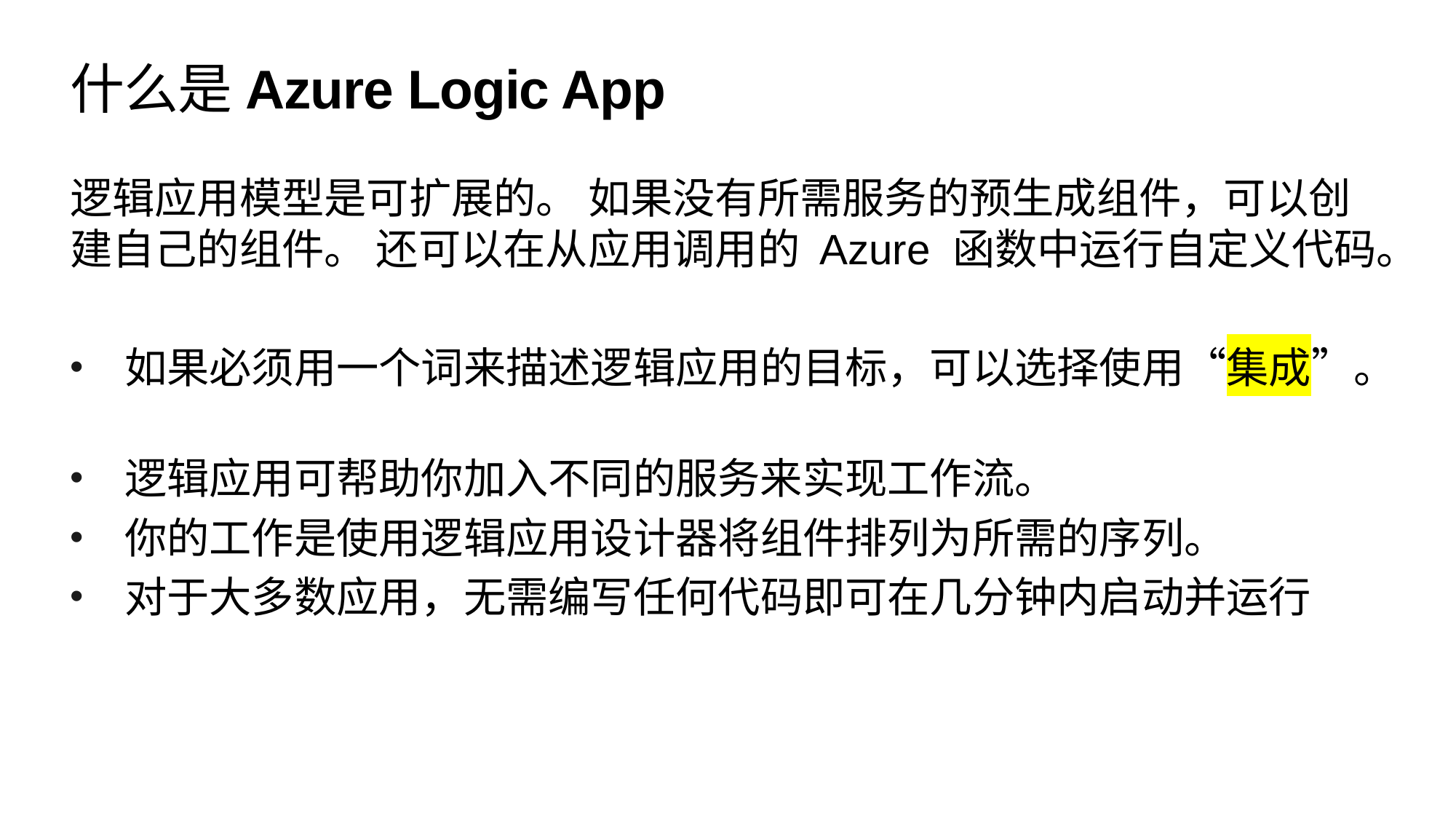

# 什么是Azure Logic App
逻辑应用模型是可扩展的。 如果没有所需服务的预生成组件，可以创建自己的组件。 还可以在从应用调用的 Azure 函数中运行自定义代码。

如果必须用一个词来描述逻辑应用的目标，可以选择使用“集成”。
逻辑应用可帮助你加入不同的服务来实现工作流。
你的工作是使用逻辑应用设计器将组件排列为所需的序列。
对于大多数应用，无需编写任何代码即可在几分钟内启动并运行